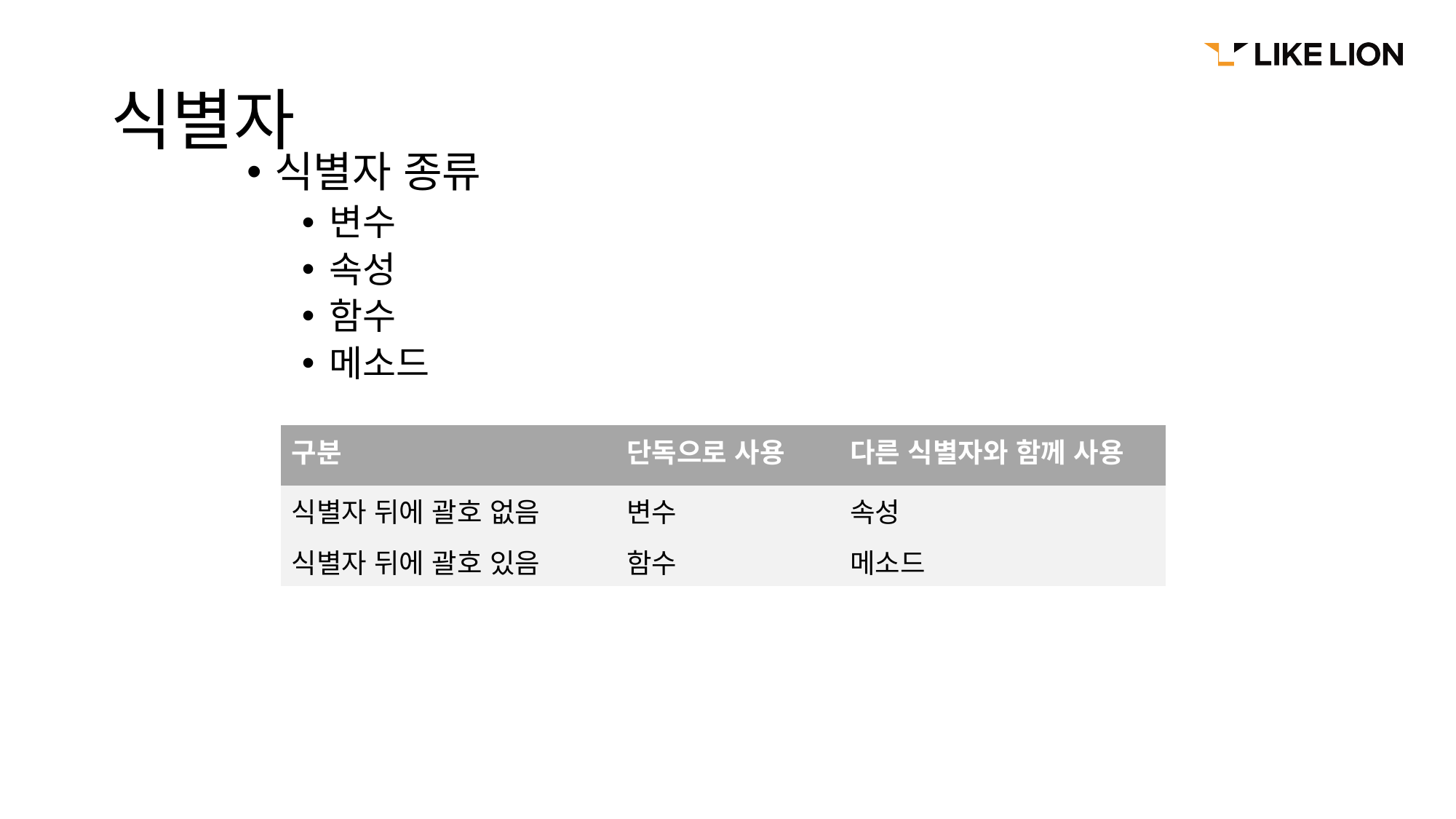

# 식별자
식별자 종류
변수
속성
함수
메소드

| 구분 | 단독으로 사용 | 다른 식별자와 함께 사용 |
| --- | --- | --- |
| 식별자 뒤에 괄호 없음 | 변수 | 속성 |
| 식별자 뒤에 괄호 있음 | 함수 | 메소드 |